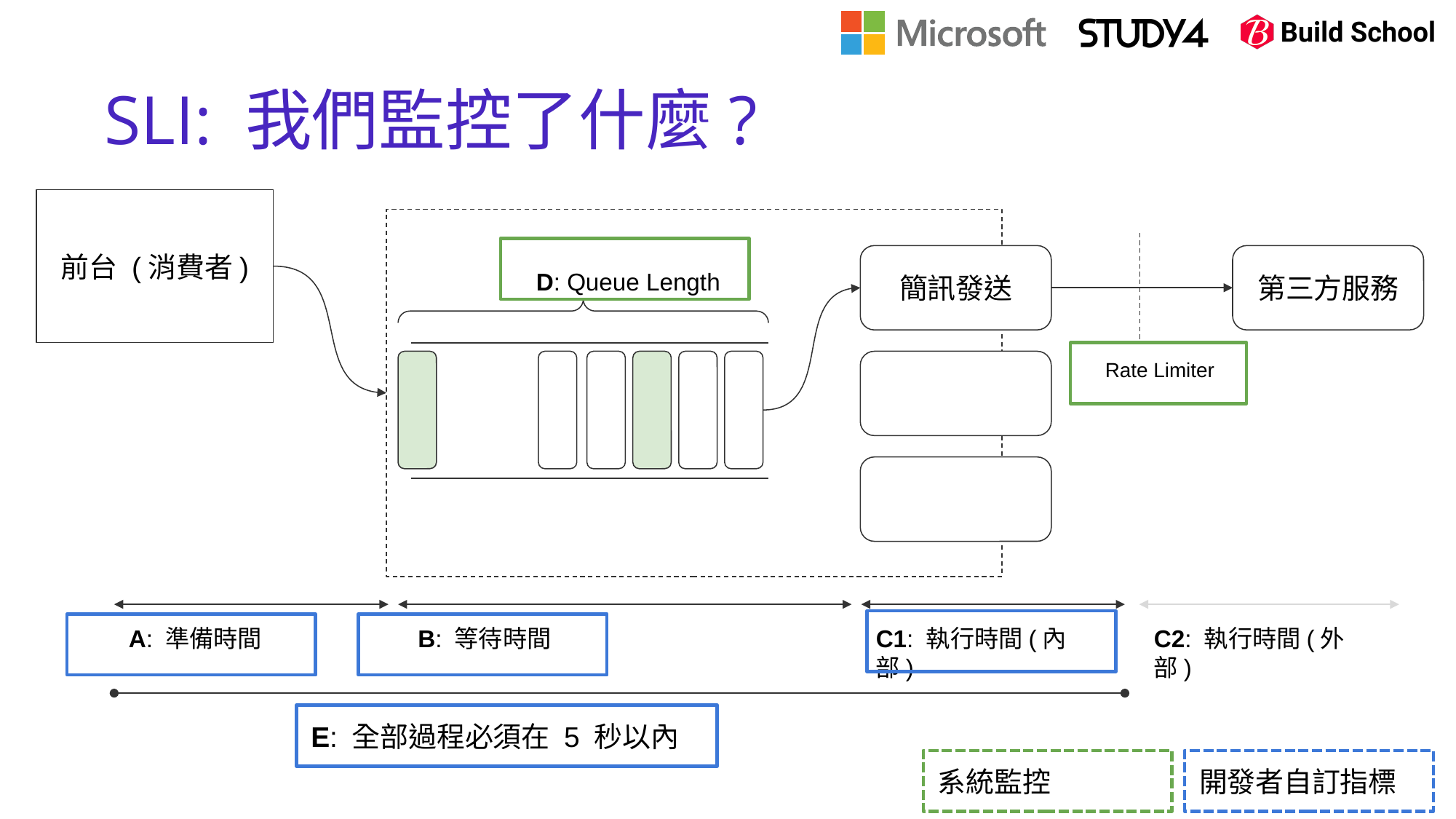

# SLI: 我們監控了什麼?

前台 (消費者)

簡訊發送
第三方服務
D: Queue Length

Rate Limiter

A: 準備時間
B: 等待時間
C1: 執行時間(內部)
C2: 執行時間(外部)

E: 全部過程必須在 5 秒以內
系統監控
開發者自訂指標